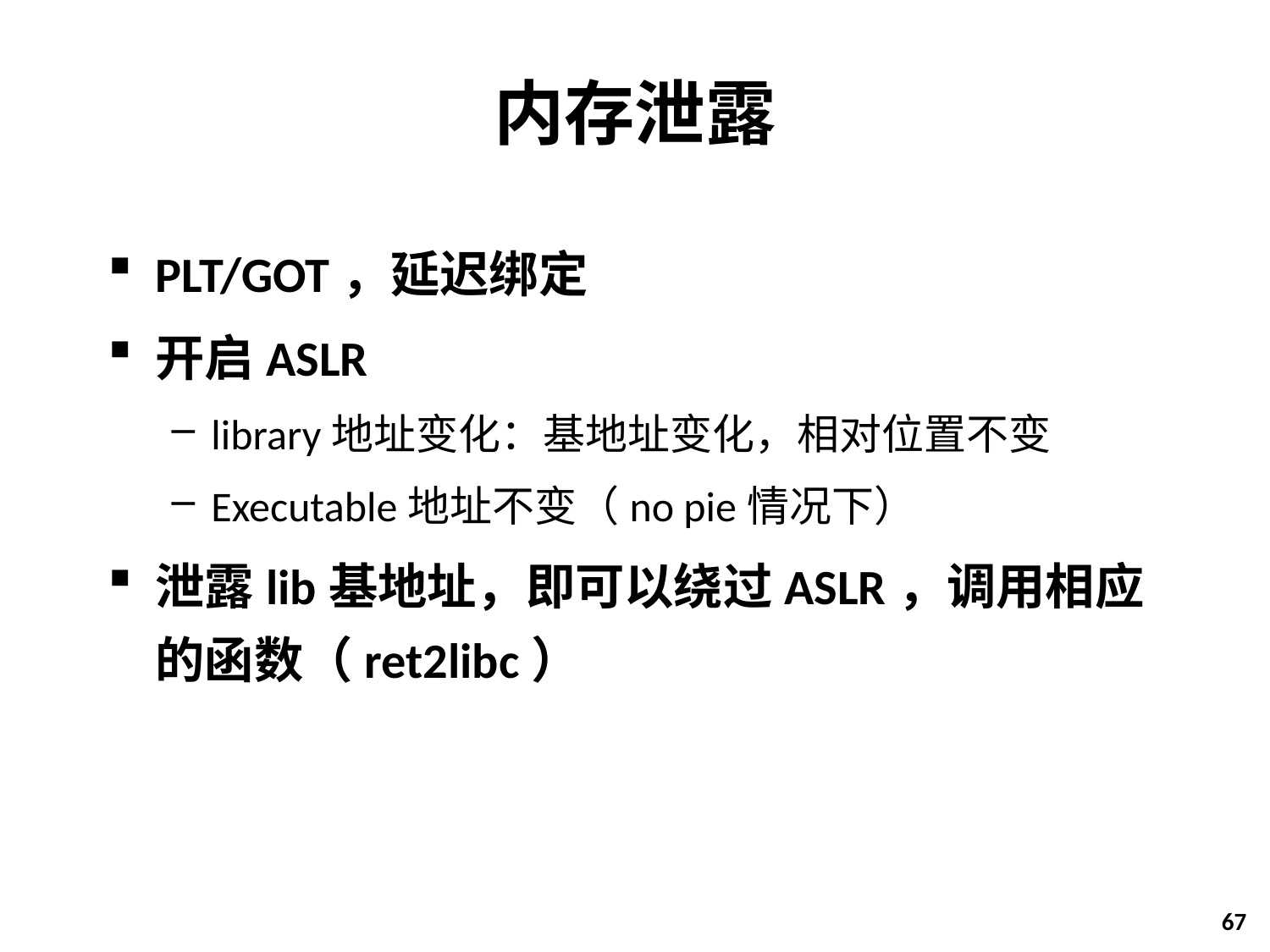

# 内存泄露
PLT/GOT，延迟绑定
开启ASLR
library地址变化：基地址变化，相对位置不变
Executable地址不变（no pie情况下）
泄露lib基地址，即可以绕过ASLR，调用相应的函数（ret2libc）
67